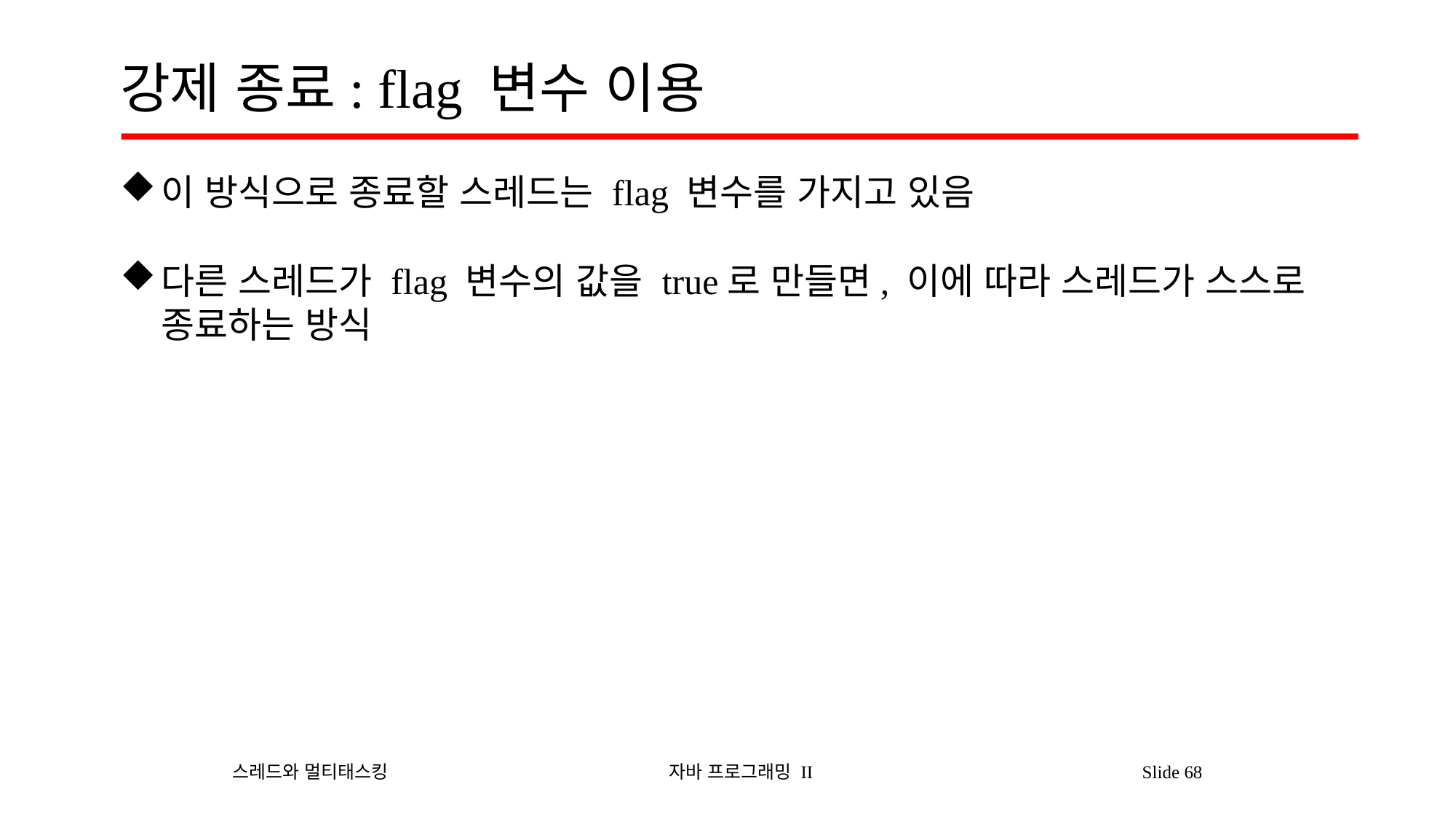

# 강제 종료: flag 변수 이용
이 방식으로 종료할 스레드는 flag 변수를 가지고 있음
다른 스레드가 flag 변수의 값을 true로 만들면, 이에 따라 스레드가 스스로 종료하는 방식